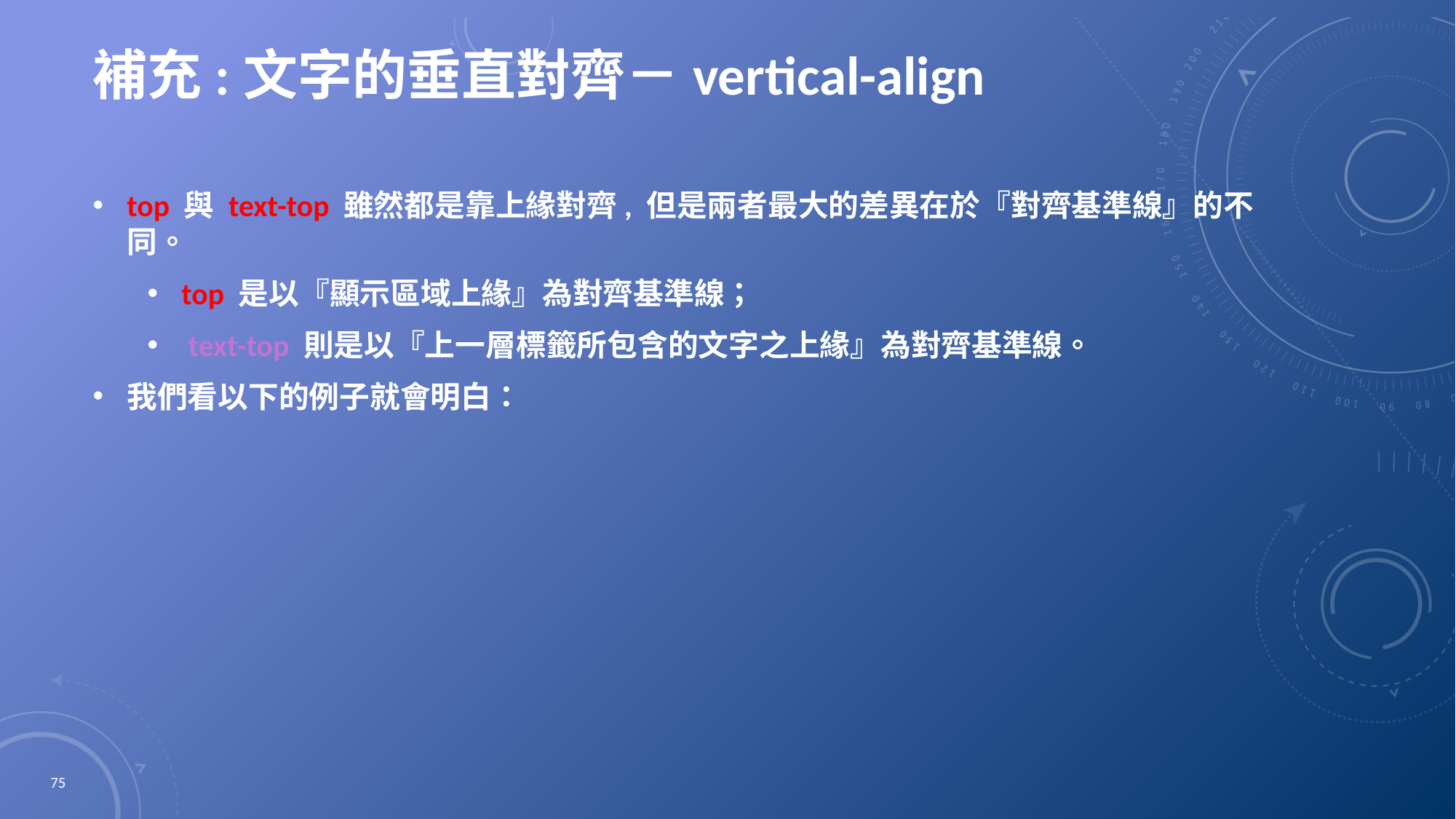

# 補充:文字的垂直對齊－vertical-align
top 與 text-top 雖然都是靠上緣對齊, 但是兩者最大的差異在於『對齊基準線』的不同。
top 是以『顯示區域上緣』為對齊基準線；
 text-top 則是以『上一層標籤所包含的文字之上緣』為對齊基準線。
我們看以下的例子就會明白：
75